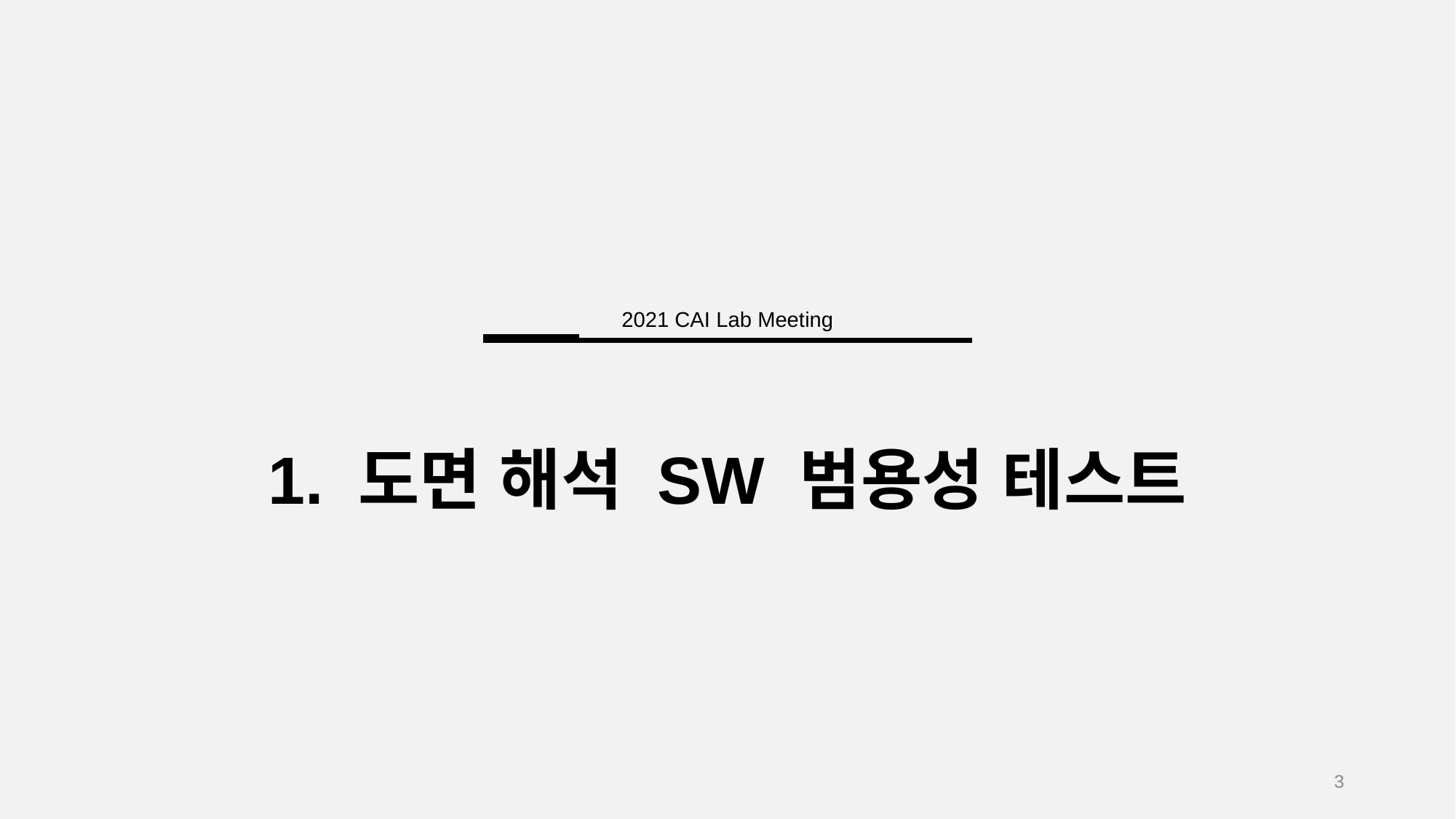

2021 CAI Lab Meeting

1. 도면 해석 SW 범용성 테스트
3